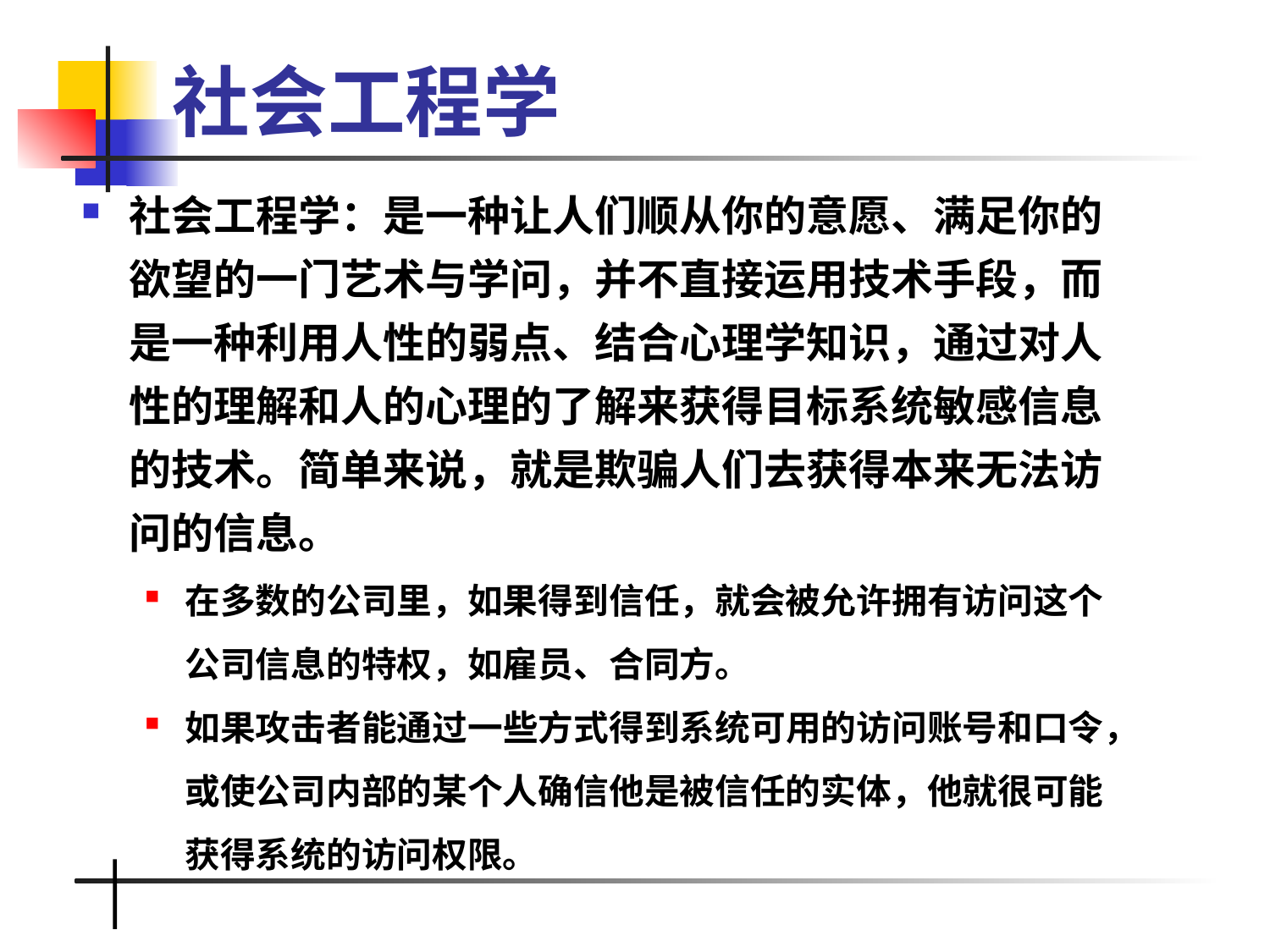

# 社会工程学
社会工程学：是一种让人们顺从你的意愿、满足你的欲望的一门艺术与学问，并不直接运用技术手段，而是一种利用人性的弱点、结合心理学知识，通过对人性的理解和人的心理的了解来获得目标系统敏感信息的技术。简单来说，就是欺骗人们去获得本来无法访问的信息。
在多数的公司里，如果得到信任，就会被允许拥有访问这个公司信息的特权，如雇员、合同方。
如果攻击者能通过一些方式得到系统可用的访问账号和口令，或使公司内部的某个人确信他是被信任的实体，他就很可能获得系统的访问权限。